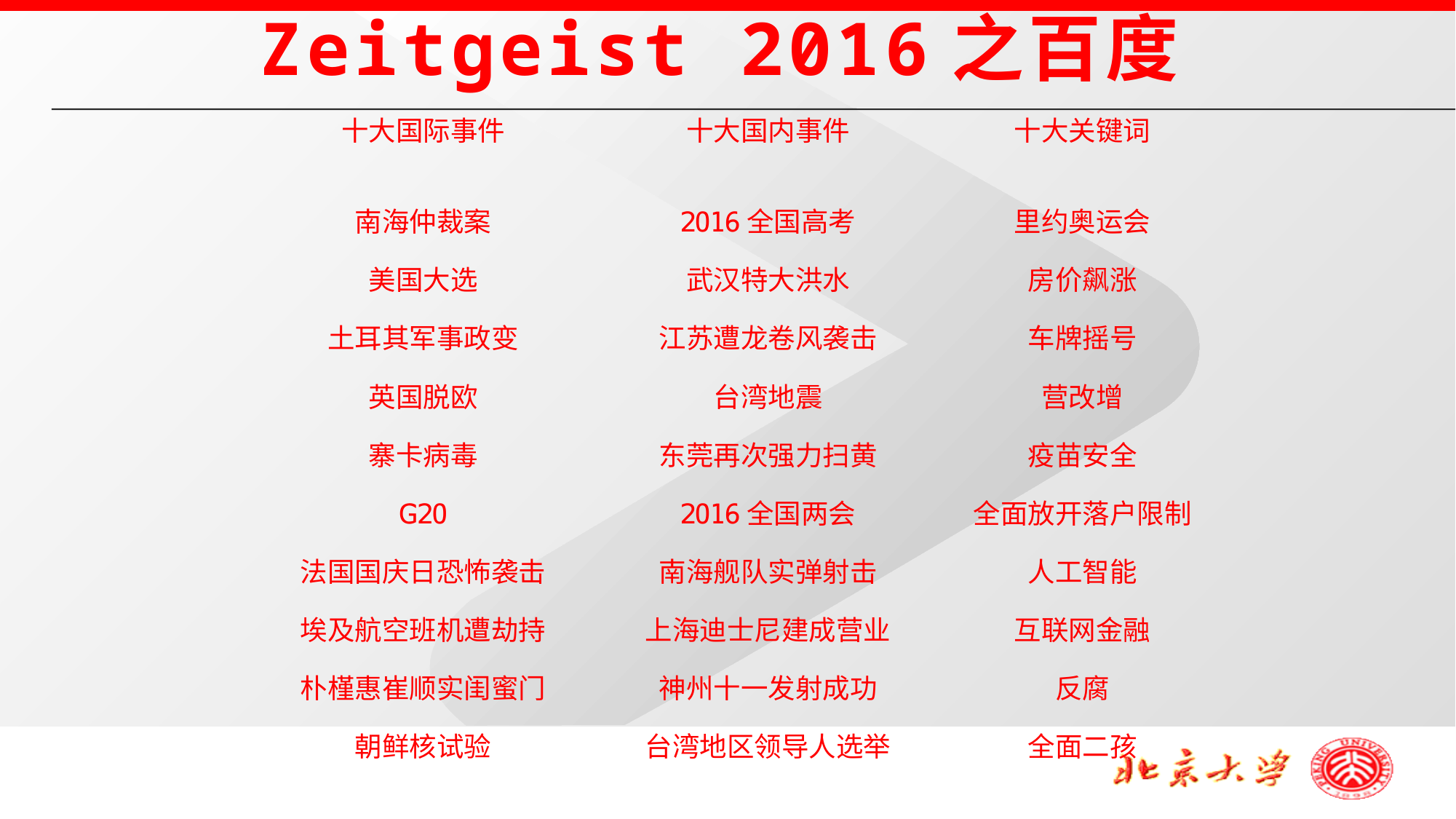

Zeitgeist 2016之百度
十大国际事件

南海仲裁案
美国大选
土耳其军事政变
英国脱欧
寨卡病毒
G20
法国国庆日恐怖袭击
埃及航空班机遭劫持
朴槿惠崔顺实闺蜜门
朝鲜核试验
十大国内事件

2016全国高考
武汉特大洪水
江苏遭龙卷风袭击
台湾地震
东莞再次强力扫黄
2016全国两会
南海舰队实弹射击
上海迪士尼建成营业
神州十一发射成功
台湾地区领导人选举
十大关键词

里约奥运会
房价飙涨
车牌摇号
营改增
疫苗安全
全面放开落户限制
人工智能
互联网金融
反腐
全面二孩